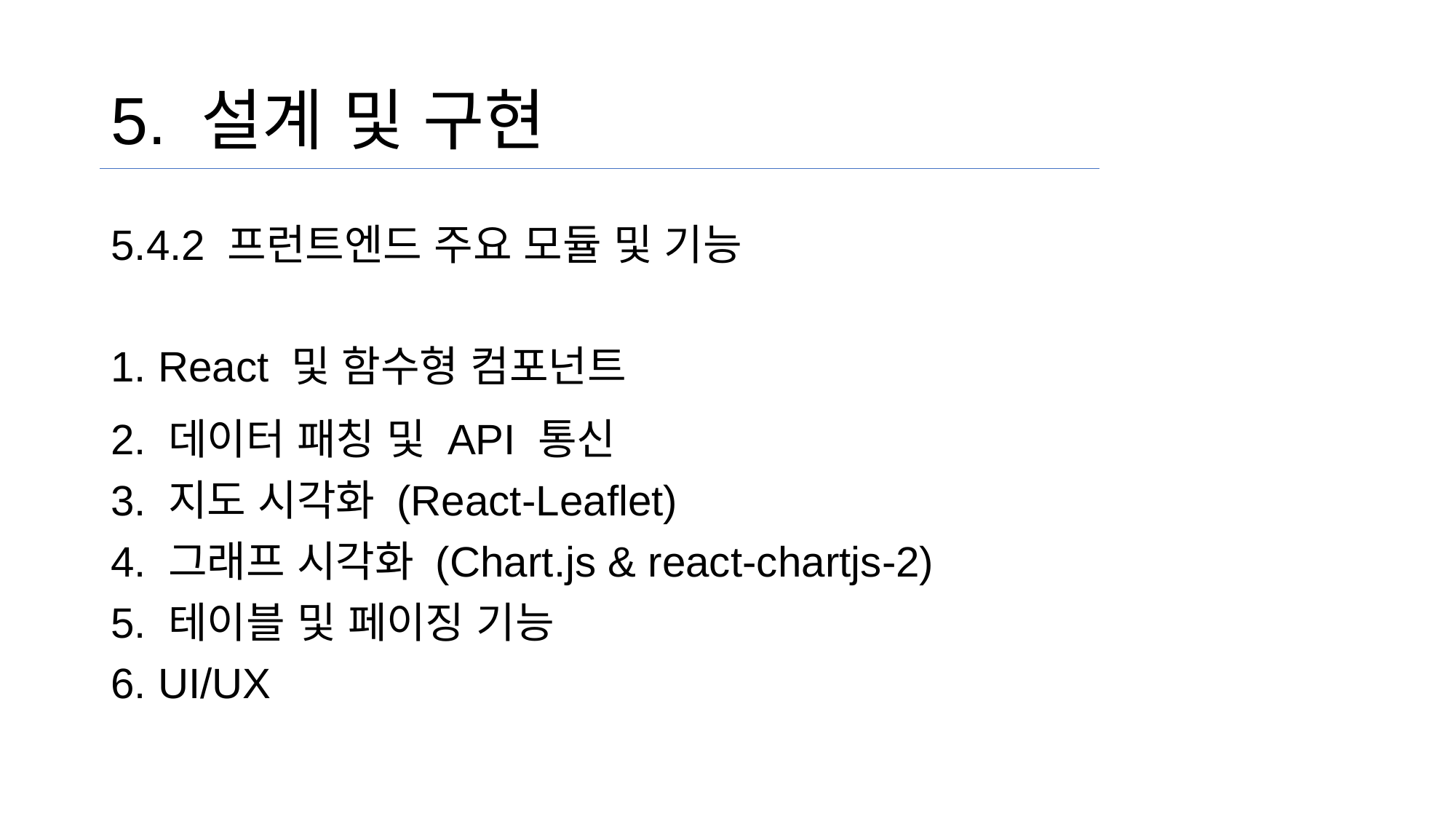

# 5. 설계 및 구현
5.4.2 프런트엔드 주요 모듈 및 기능

1. React 및 함수형 컴포넌트
2. 데이터 패칭 및 API 통신
3. 지도 시각화 (React-Leaflet)
4. 그래프 시각화 (Chart.js & react-chartjs-2)
5. 테이블 및 페이징 기능
6. UI/UX